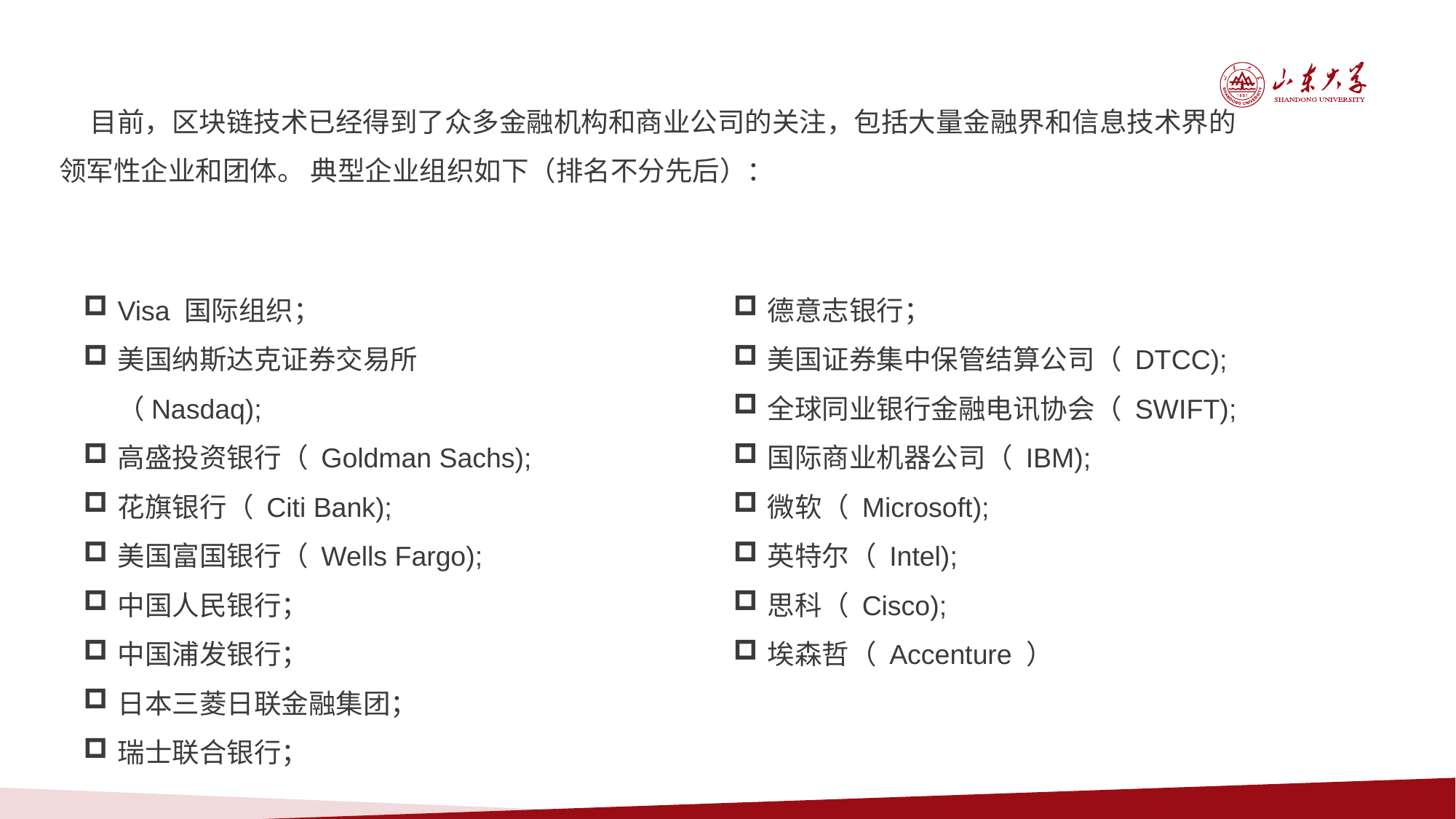

目前，区块链技术已经得到了众多金融机构和商业公司的关注，包括大量金融界和信息技术界的领军性企业和团体。 典型企业组织如下（排名不分先后）：
Visa 国际组织；
美国纳斯达克证券交易所（Nasdaq);
高盛投资银行（ Goldman Sachs);
花旗银行（ Citi Bank);
美国富国银行（ Wells Fargo);
中国人民银行；
中国浦发银行；
日本三菱日联金融集团；
瑞士联合银行；
德意志银行；
美国证券集中保管结算公司（ DTCC);
全球同业银行金融电讯协会（ SWIFT);
国际商业机器公司（ IBM);
微软（ Microsoft);
英特尔（ Intel);
思科（ Cisco);
埃森哲（ Accenture ）